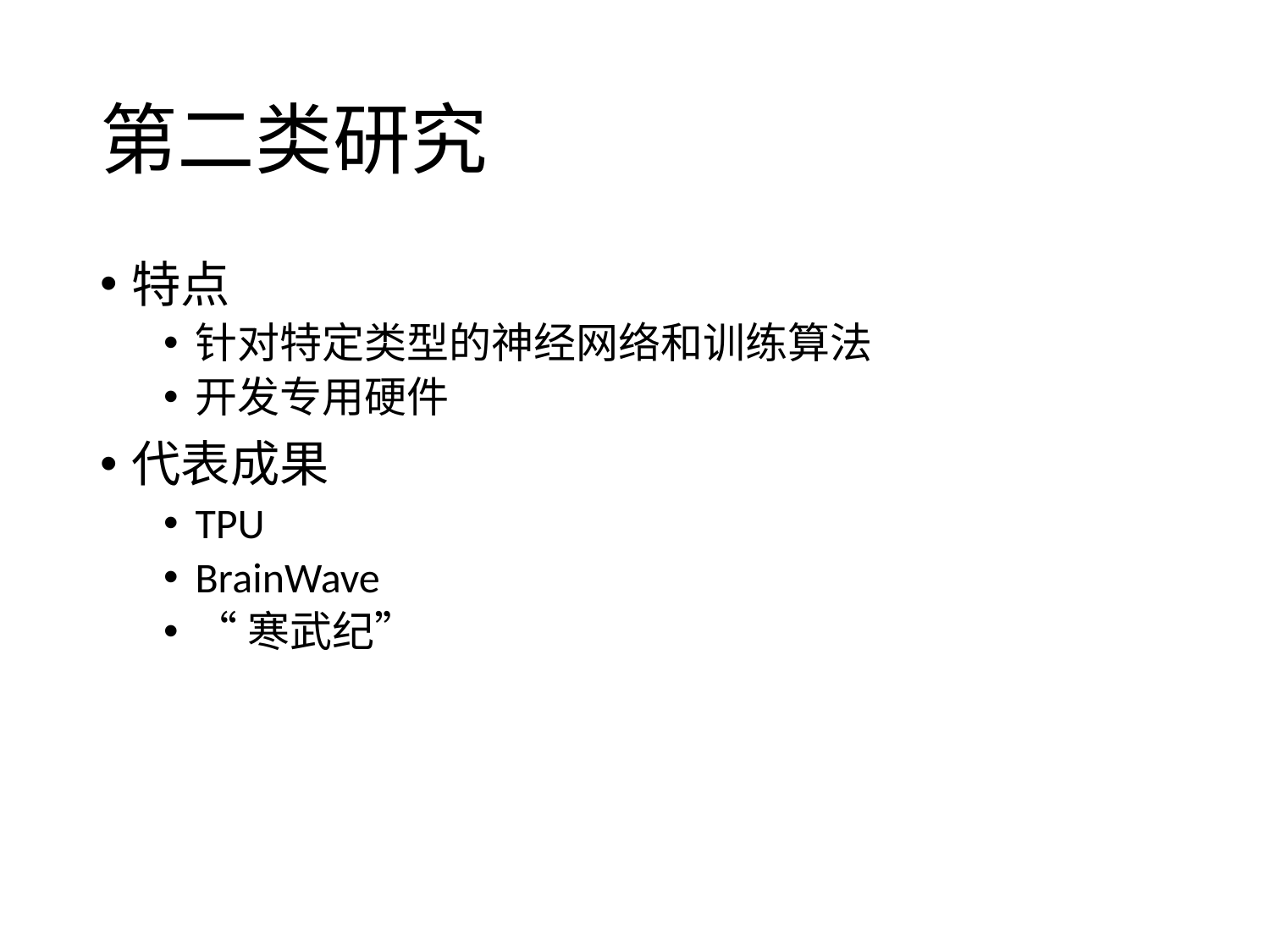

# 第二类研究
特点
针对特定类型的神经网络和训练算法
开发专用硬件
代表成果
TPU
BrainWave
“寒武纪”